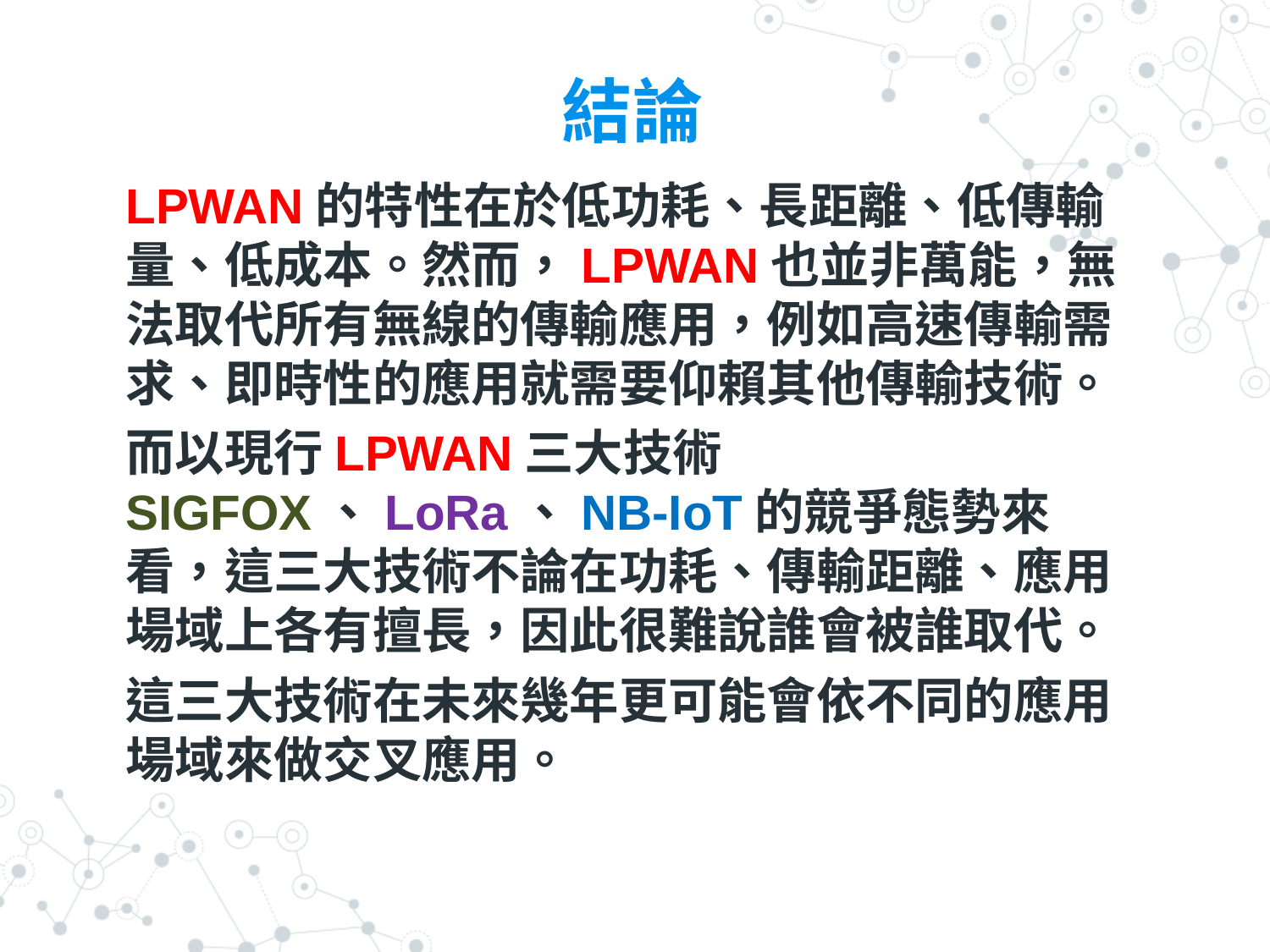

# 結論
LPWAN的特性在於低功耗、長距離、低傳輸量、低成本。然而，LPWAN也並非萬能，無法取代所有無線的傳輸應用，例如高速傳輸需求、即時性的應用就需要仰賴其他傳輸技術。
而以現行LPWAN三大技術SIGFOX、LoRa、NB-IoT的競爭態勢來看，這三大技術不論在功耗、傳輸距離、應用場域上各有擅長，因此很難說誰會被誰取代。
這三大技術在未來幾年更可能會依不同的應用場域來做交叉應用。